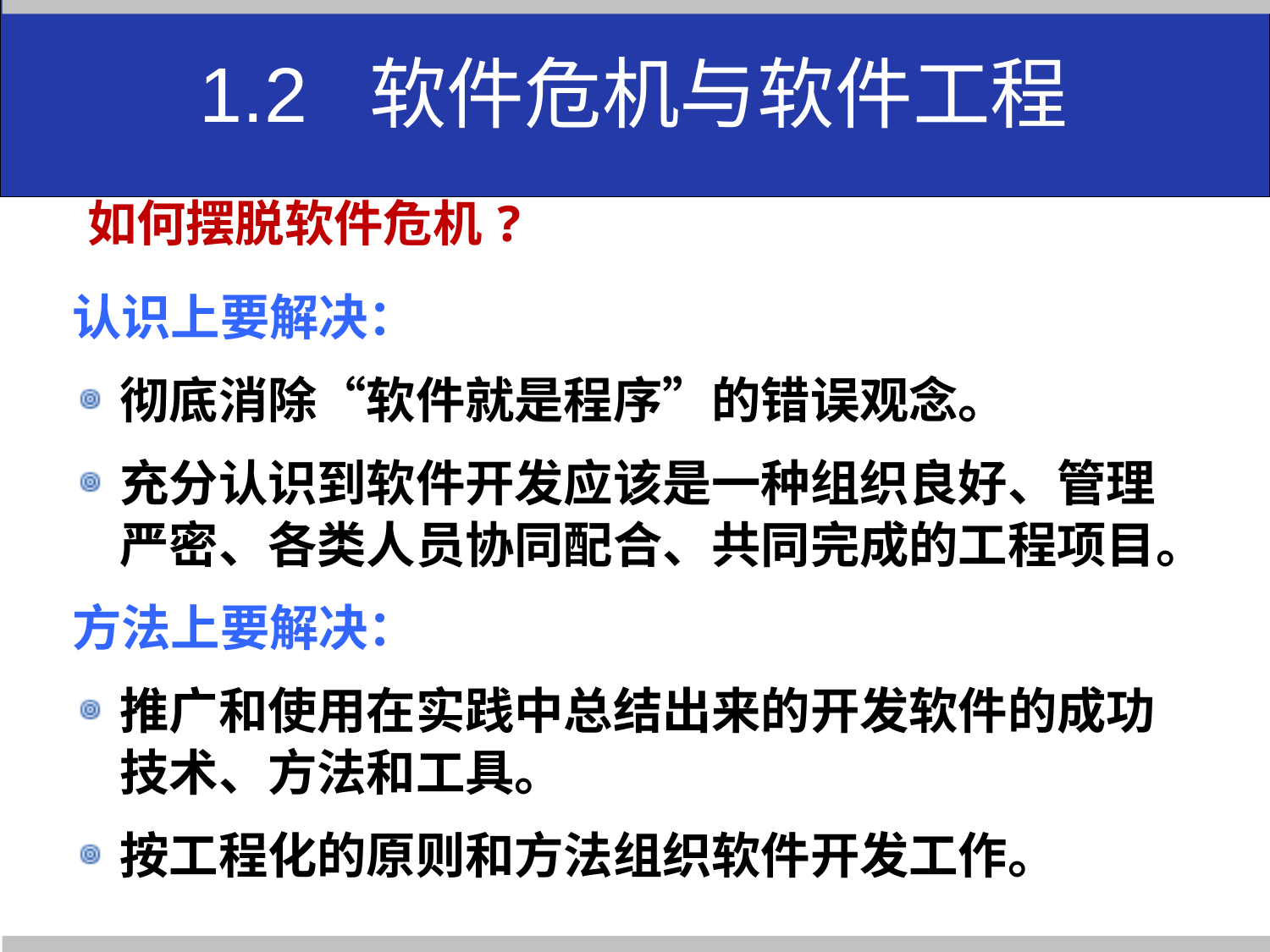

1.2  软件危机与软件工程
如何摆脱软件危机?
认识上要解决：
彻底消除“软件就是程序”的错误观念。
充分认识到软件开发应该是一种组织良好、管理严密、各类人员协同配合、共同完成的工程项目。
方法上要解决：
推广和使用在实践中总结出来的开发软件的成功技术、方法和工具。
按工程化的原则和方法组织软件开发工作。

39